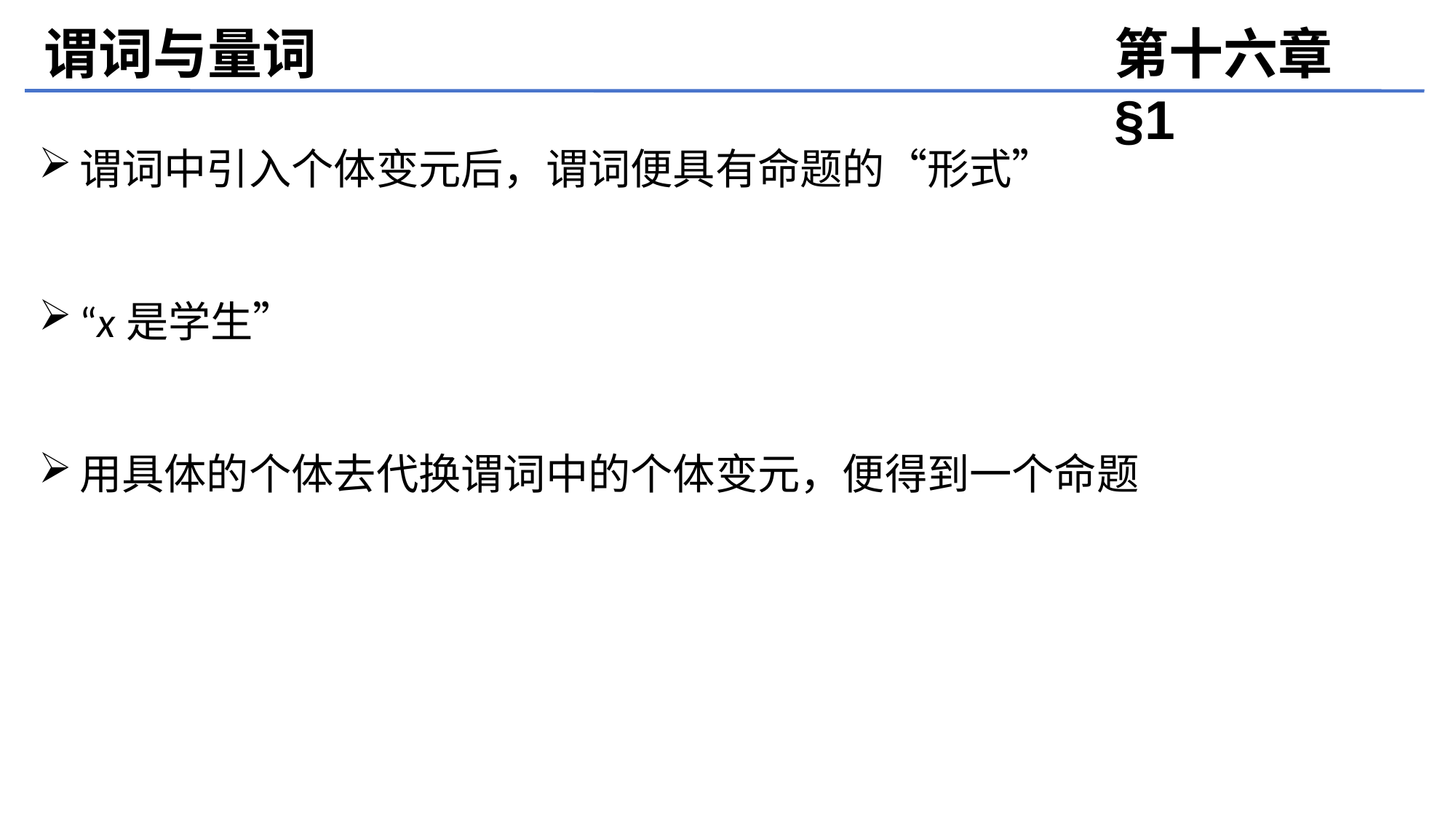

谓词与量词
第十六章 §1
谓词中引入个体变元后，谓词便具有命题的“形式”

“x是学生”

用具体的个体去代换谓词中的个体变元，便得到一个命题